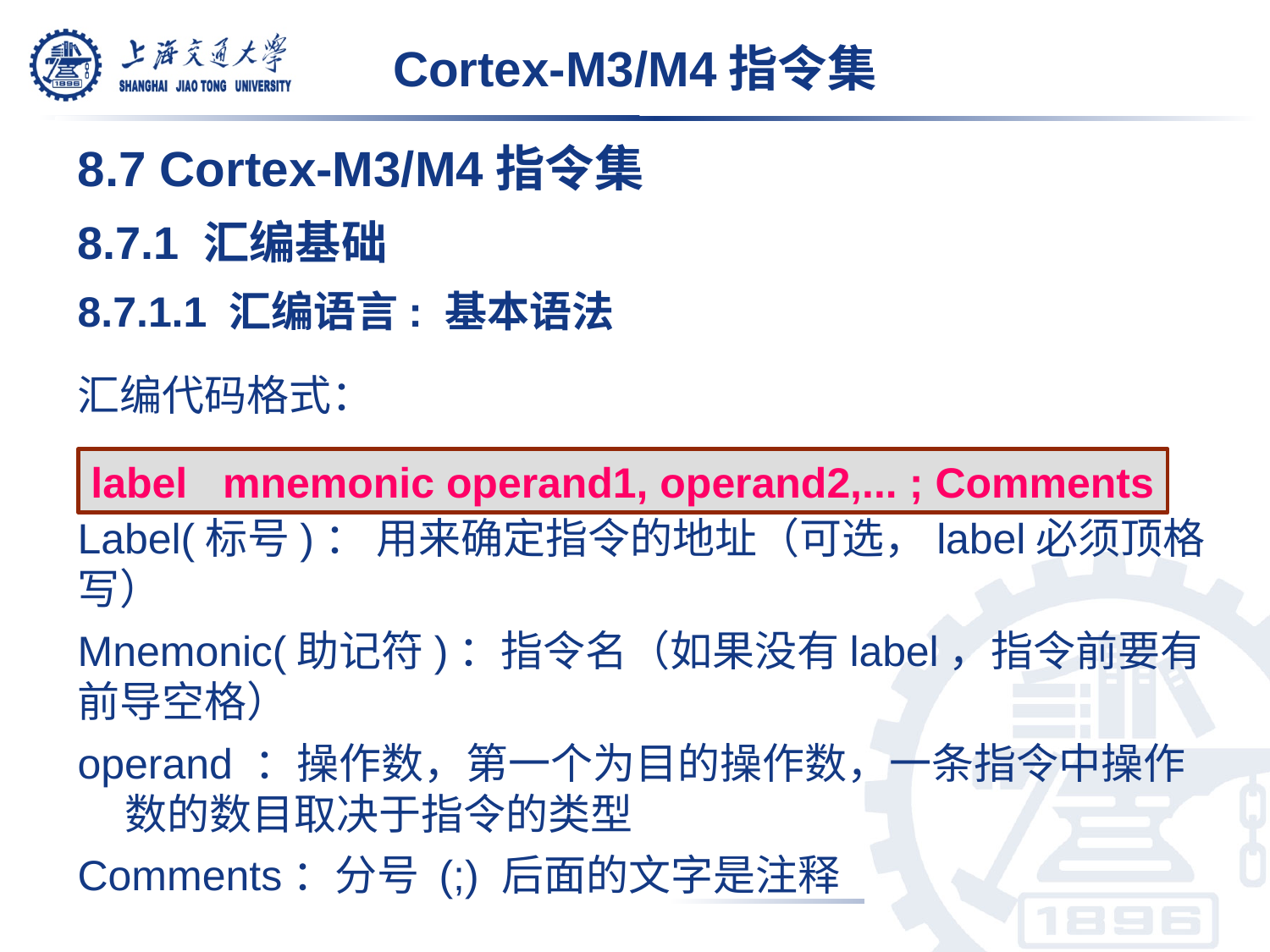

Cortex-M3/M4指令集
8.7 Cortex-M3/M4指令集
8.7.1 汇编基础
8.7.1.1 汇编语言: 基本语法
汇编代码格式：
label   opcode operand1, operand2,... ; Comments
Label(标号)： 用来确定指令的地址（可选，label必须顶格写）
Mnemonic(助记符)：指令名（如果没有label，指令前要有前导空格）
operand ：操作数，第一个为目的操作数，一条指令中操作	       数的数目取决于指令的类型
Comments：分号 (;) 后面的文字是注释
label   mnemonic operand1, operand2,... ; Comments